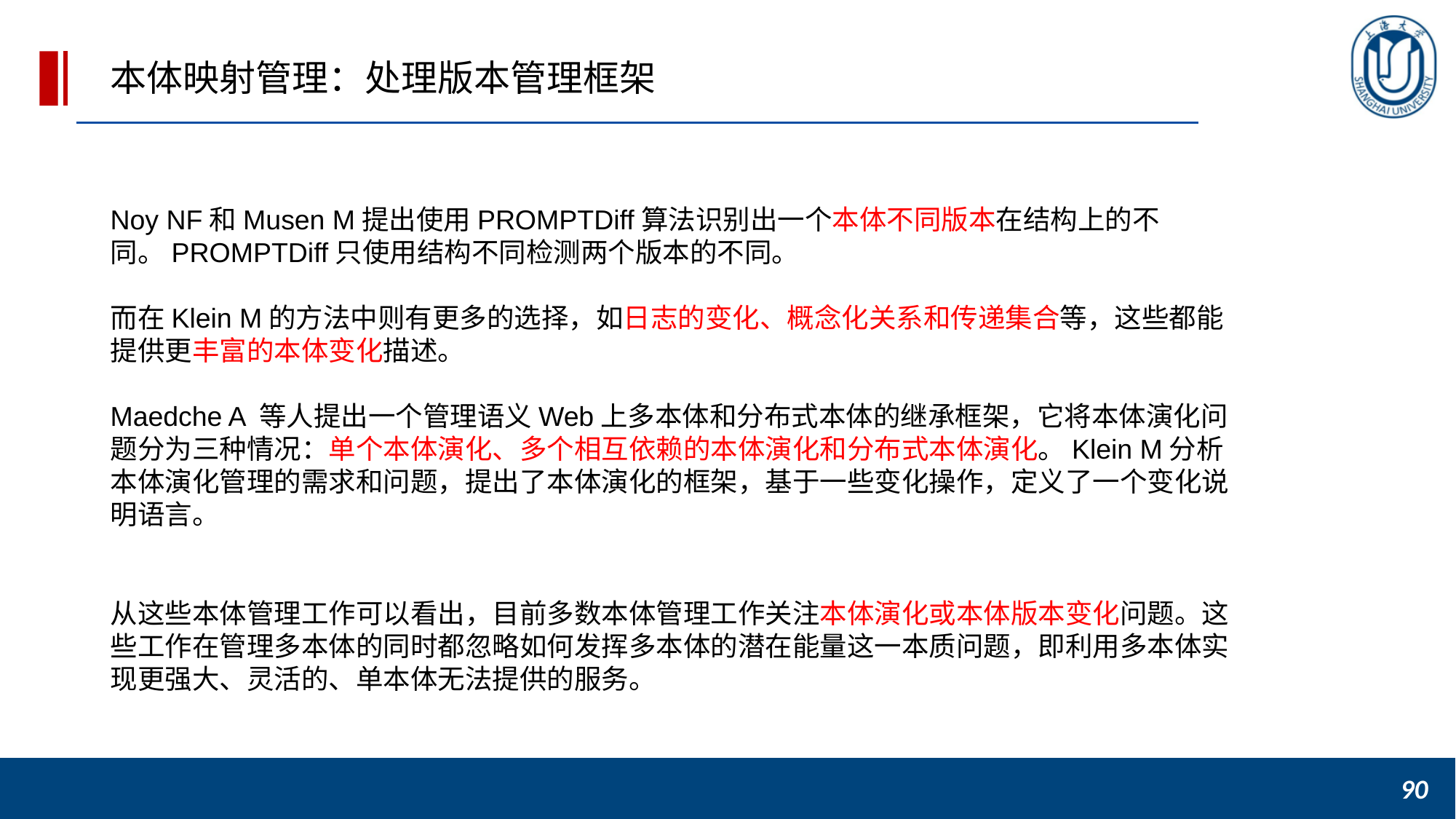

本体映射管理：处理版本管理框架
Noy NF和Musen M提出使用PROMPTDiff算法识别出一个本体不同版本在结构上的不同。PROMPTDiff只使用结构不同检测两个版本的不同。

而在Klein M的方法中则有更多的选择，如日志的变化、概念化关系和传递集合等，这些都能提供更丰富的本体变化描述。

Maedche A 等人提出一个管理语义Web上多本体和分布式本体的继承框架，它将本体演化问题分为三种情况：单个本体演化、多个相互依赖的本体演化和分布式本体演化。Klein M分析本体演化管理的需求和问题，提出了本体演化的框架，基于一些变化操作，定义了一个变化说明语言。
从这些本体管理工作可以看出，目前多数本体管理工作关注本体演化或本体版本变化问题。这些工作在管理多本体的同时都忽略如何发挥多本体的潜在能量这一本质问题，即利用多本体实现更强大、灵活的、单本体无法提供的服务。
90